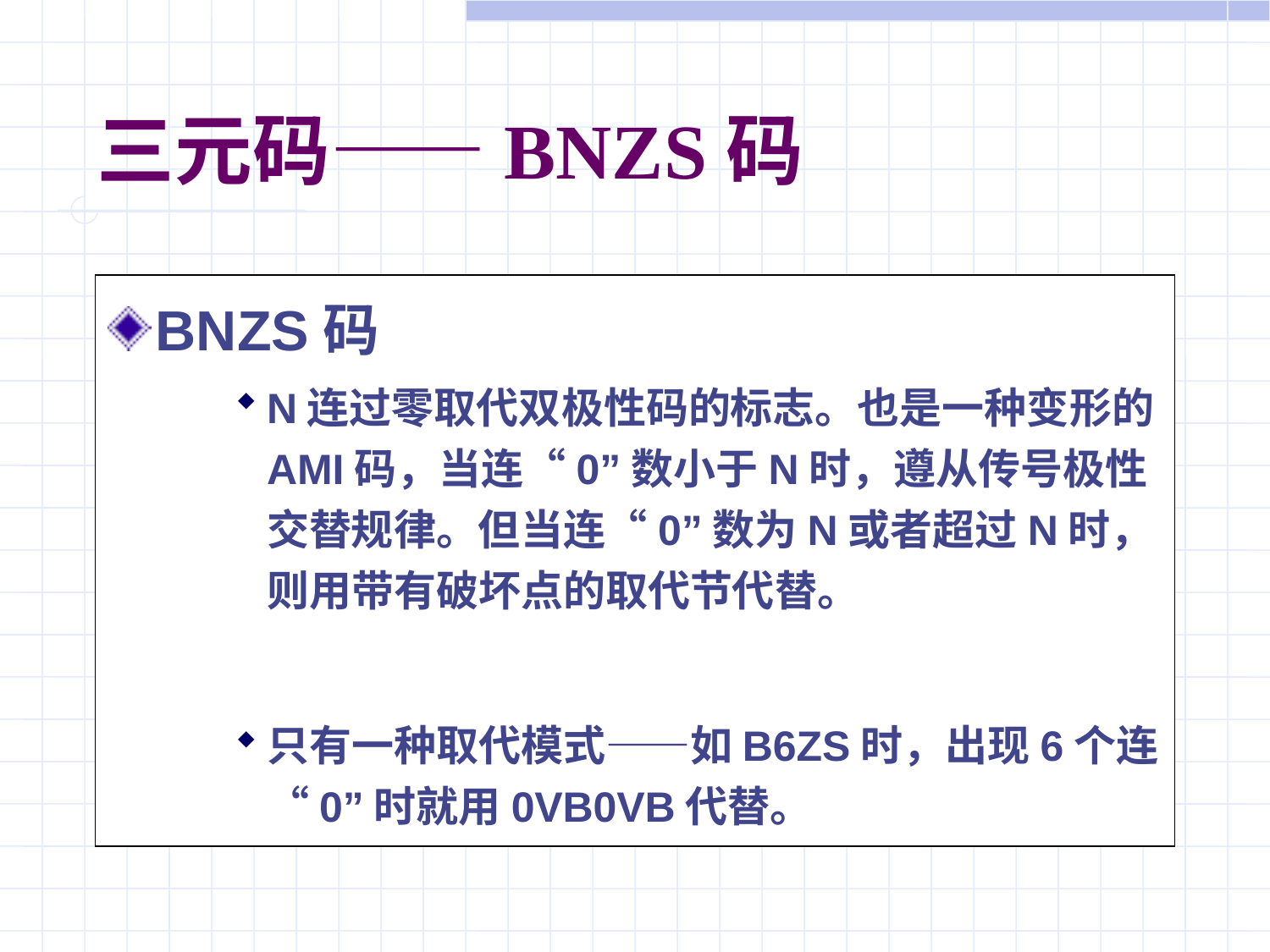

# 三元码——BNZS码
BNZS码
N连过零取代双极性码的标志。也是一种变形的AMI码，当连“0”数小于N时，遵从传号极性交替规律。但当连“0”数为N或者超过N时，则用带有破坏点的取代节代替。

只有一种取代模式——如B6ZS时，出现6个连“0”时就用0VB0VB代替。